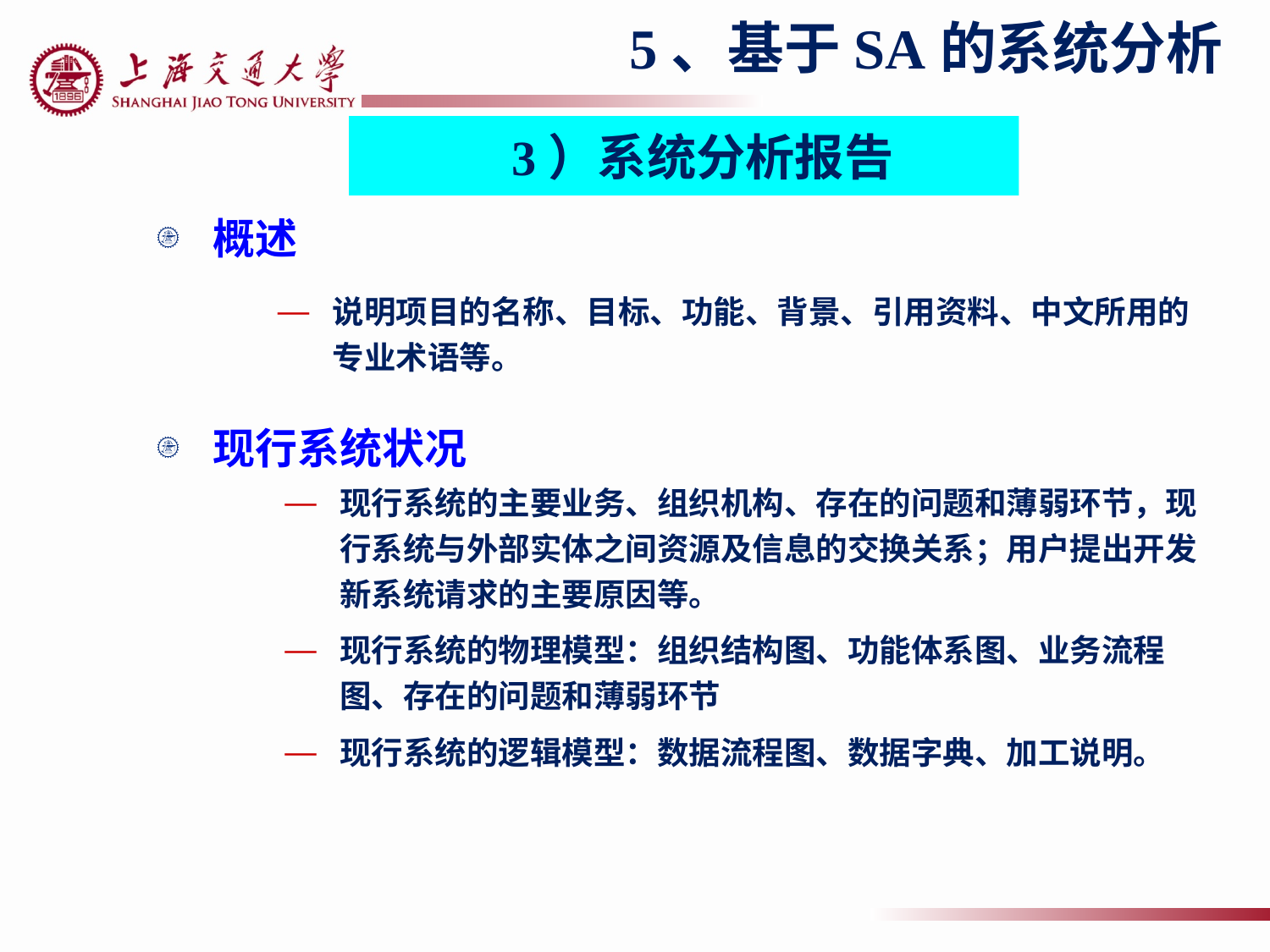

5、基于SA的系统分析
3）系统分析报告
概述
说明项目的名称、目标、功能、背景、引用资料、中文所用的专业术语等。
现行系统状况
现行系统的主要业务、组织机构、存在的问题和薄弱环节，现行系统与外部实体之间资源及信息的交换关系；用户提出开发新系统请求的主要原因等。
现行系统的物理模型：组织结构图、功能体系图、业务流程图、存在的问题和薄弱环节
现行系统的逻辑模型：数据流程图、数据字典、加工说明。